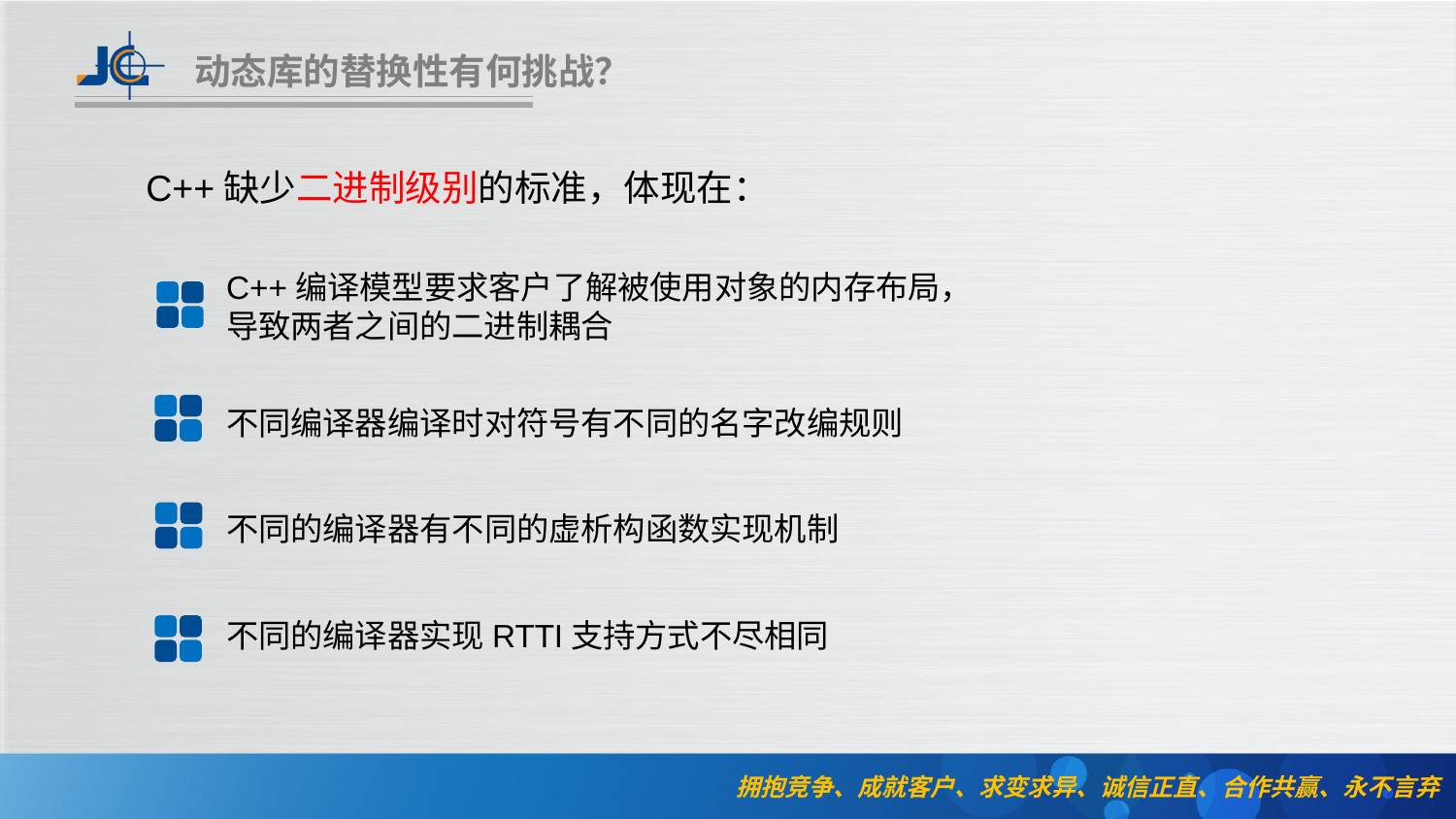

动态库的替换性有何挑战？

C++缺少二进制级别的标准，体现在：
C++编译模型要求客户了解被使用对象的内存布局，导致两者之间的二进制耦合

不同编译器编译时对符号有不同的名字改编规则
不同的编译器有不同的虚析构函数实现机制

不同的编译器实现RTTI支持方式不尽相同